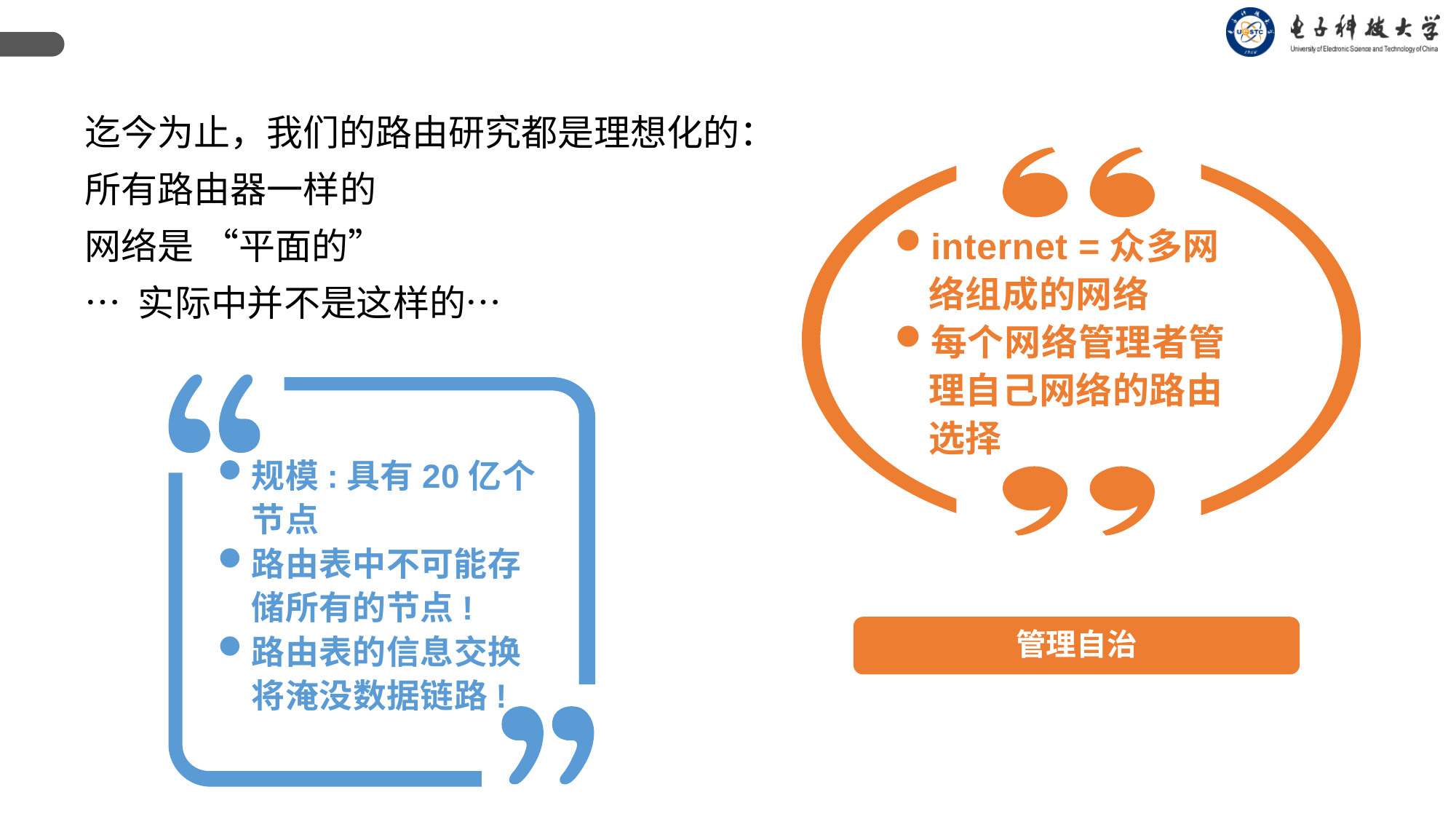

迄今为止，我们的路由研究都是理想化的：
所有路由器一样的
网络是 “平面的”
… 实际中并不是这样的…

internet =众多网络组成的网络
每个网络管理者管理自己网络的路由选择
管理自治

规模:具有20亿个节点
路由表中不可能存储所有的节点!
路由表的信息交换将淹没数据链路!